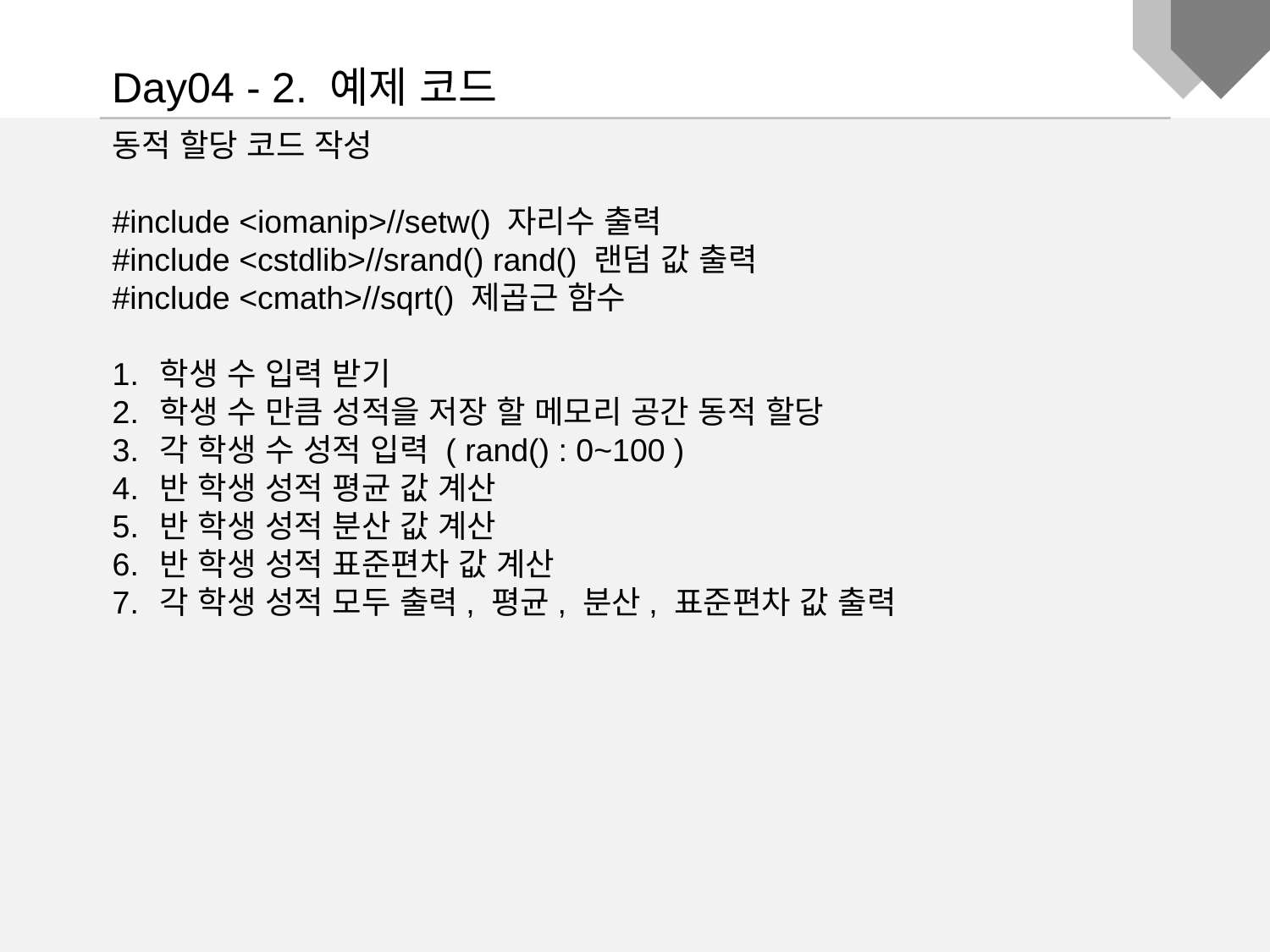

Day04 - 2. 예제 코드
동적 할당 코드 작성

#include <iomanip>//setw() 자리수 출력
#include <cstdlib>//srand() rand() 랜덤 값 출력
#include <cmath>//sqrt() 제곱근 함수

학생 수 입력 받기
학생 수 만큼 성적을 저장 할 메모리 공간 동적 할당
각 학생 수 성적 입력 ( rand() : 0~100 )
반 학생 성적 평균 값 계산
반 학생 성적 분산 값 계산
반 학생 성적 표준편차 값 계산
각 학생 성적 모두 출력, 평균, 분산, 표준편차 값 출력